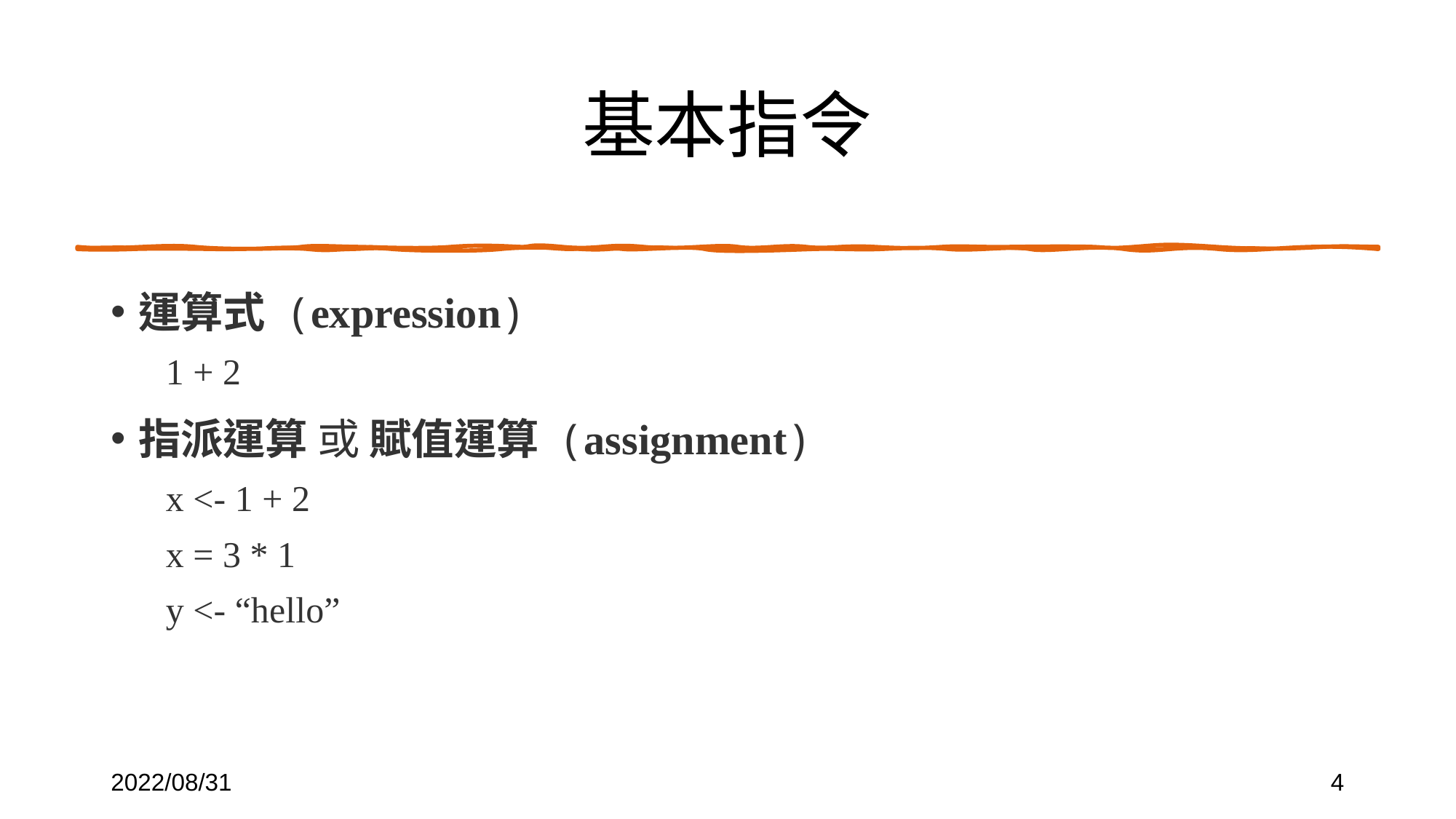

# 基本指令
運算式 (expression)
1 + 2
指派運算 或 賦值運算 (assignment)
x <- 1 + 2
x = 3 * 1
y <- “hello”
2022/08/31
4